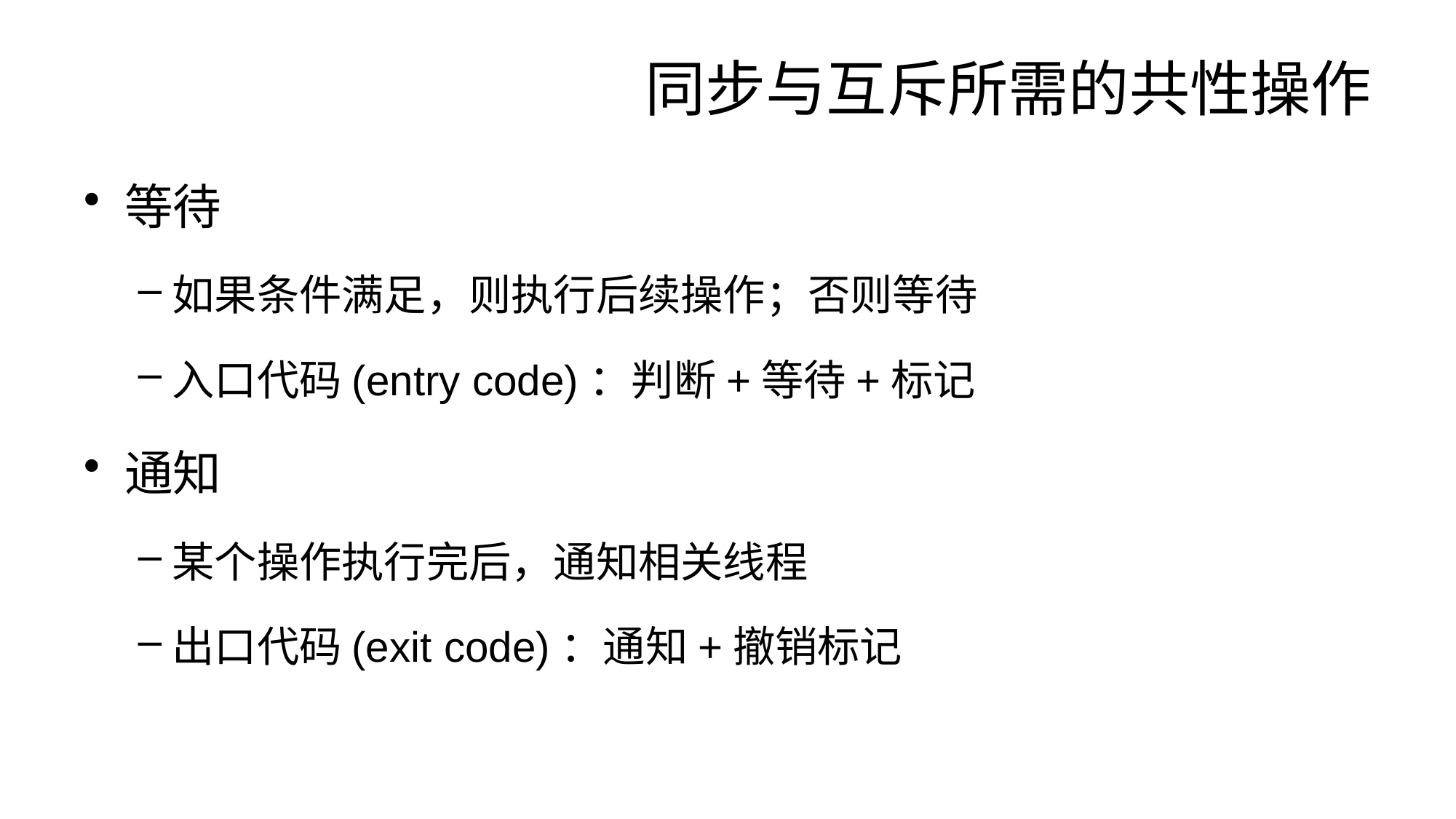

# 同步与互斥所需的共性操作
等待
如果条件满足，则执行后续操作；否则等待
入口代码(entry code)：判断+等待+标记
通知
某个操作执行完后，通知相关线程
出口代码(exit code)：通知+撤销标记